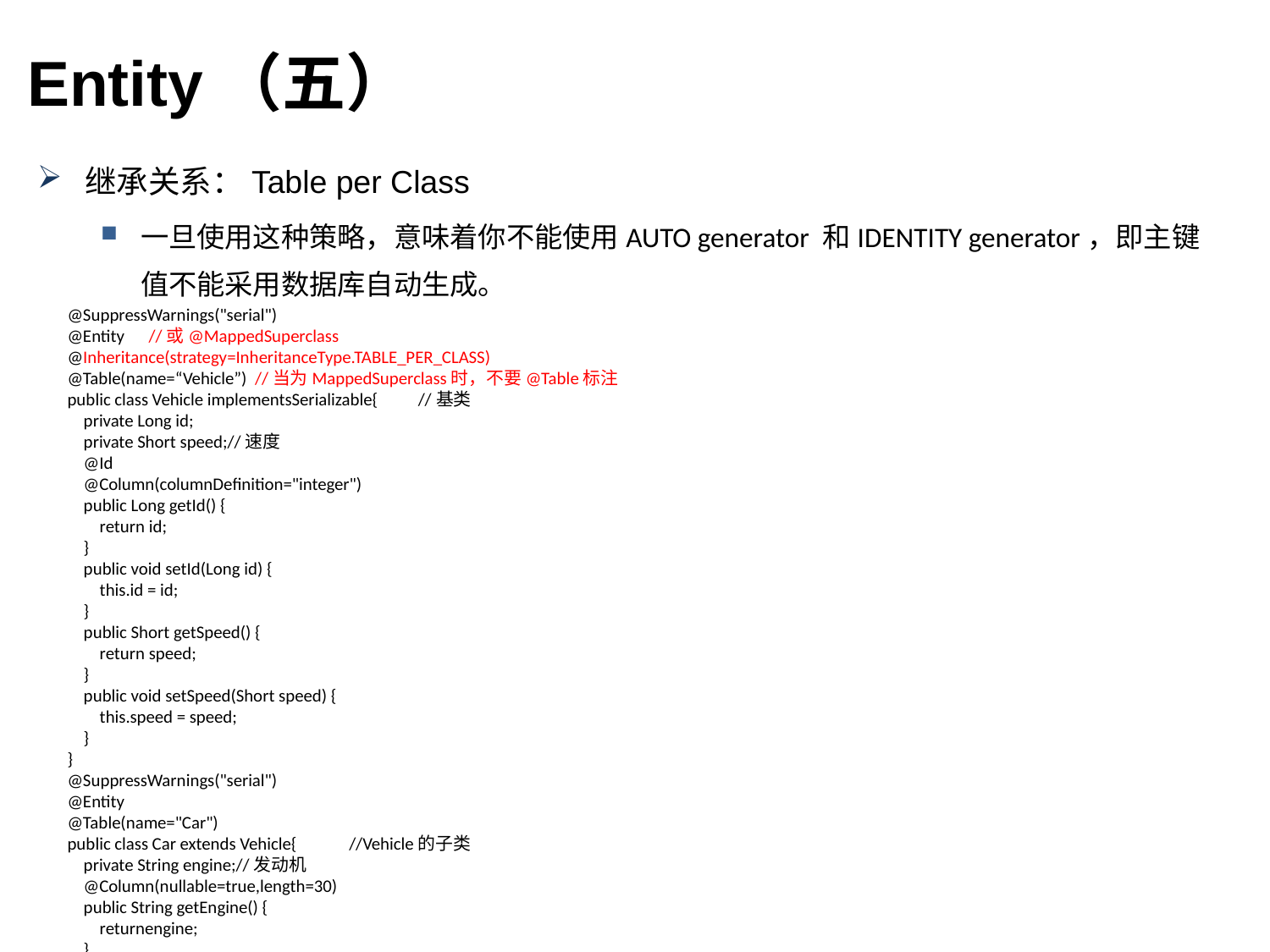

Entity（五）
继承关系：Table per Class
一旦使用这种策略，意味着你不能使用AUTO generator 和IDENTITY generator，即主键值不能采用数据库自动生成。
@SuppressWarnings("serial")
@Entity      //或@MappedSuperclass
@Inheritance(strategy=InheritanceType.TABLE_PER_CLASS)
@Table(name=“Vehicle”)  //当为MappedSuperclass时，不要@Table标注
public class Vehicle implementsSerializable{          //基类
    private Long id;
    private Short speed;//速度
    @Id
    @Column(columnDefinition="integer")
    public Long getId() {
        return id;
    }
    public void setId(Long id) {
        this.id = id;
    }
    public Short getSpeed() {
        return speed;
    }
    public void setSpeed(Short speed) {
        this.speed = speed;
    }
}
@SuppressWarnings("serial")
@Entity
@Table(name="Car")
public class Car extends Vehicle{             //Vehicle的子类
    private String engine;//发动机
    @Column(nullable=true,length=30)
    public String getEngine() {
        returnengine;
    }
    public void setEngine(String engine) {
        this.engine = engine;
    }
}
@SuppressWarnings("serial")
@Entity
@Table(name="Camion")
public class Camion extends Car{            //Car的子类
    private String container;//集装箱
    @Column(nullable=true,length=30)
    publicString getContainer() {
      returncontainer;
    }
    public void setContainer(String container) {
        this.container = container;
    }
}